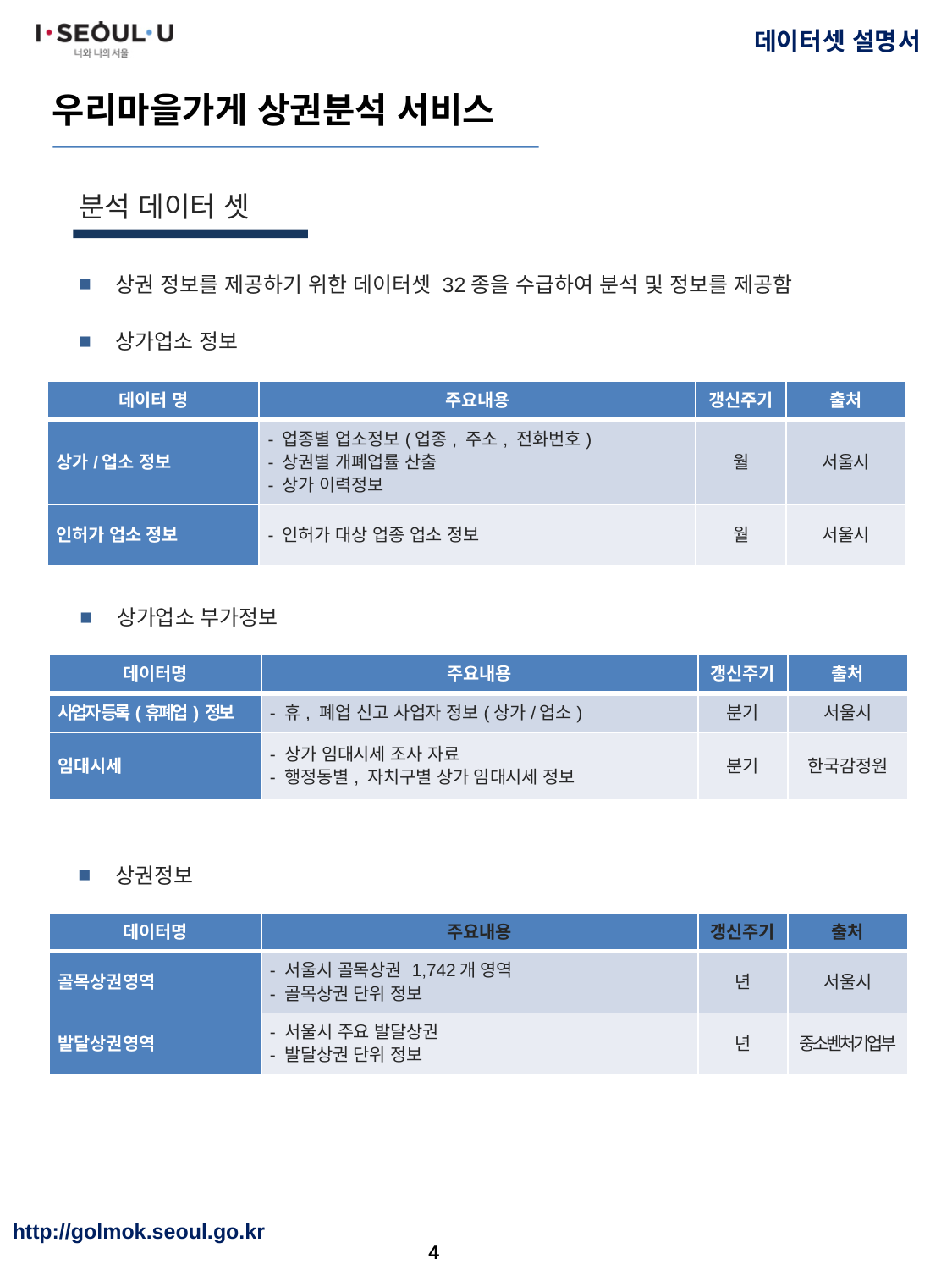

분석 데이터 셋

상권 정보를 제공하기 위한 데이터셋 32종을 수급하여 분석 및 정보를 제공함
상가업소 정보
| 데이터 명 | 주요내용 | 갱신주기 | 출처 |
| --- | --- | --- | --- |
| 상가/업소 정보 | - 업종별 업소정보(업종, 주소, 전화번호) - 상권별 개폐업률 산출 - 상가 이력정보 | 월 | 서울시 |
| 인허가 업소 정보 | - 인허가 대상 업종 업소 정보 | 월 | 서울시 |
상가업소 부가정보
| 데이터명 | 주요내용 | 갱신주기 | 출처 |
| --- | --- | --- | --- |
| 사업자 등록(휴폐업) 정보 | - 휴, 폐업 신고 사업자 정보(상가/업소) | 분기 | 서울시 |
| 임대시세 | - 상가 임대시세 조사 자료 - 행정동별, 자치구별 상가 임대시세 정보 | 분기 | 한국감정원 |
상권정보
| 데이터명 | 주요내용 | 갱신주기 | 출처 |
| --- | --- | --- | --- |
| 골목상권영역 | - 서울시 골목상권 1,742개 영역  - 골목상권 단위 정보 | 년 | 서울시 |
| 발달상권영역 | - 서울시 주요 발달상권  - 발달상권 단위 정보 | 년 | 중소벤처기업부 |
4